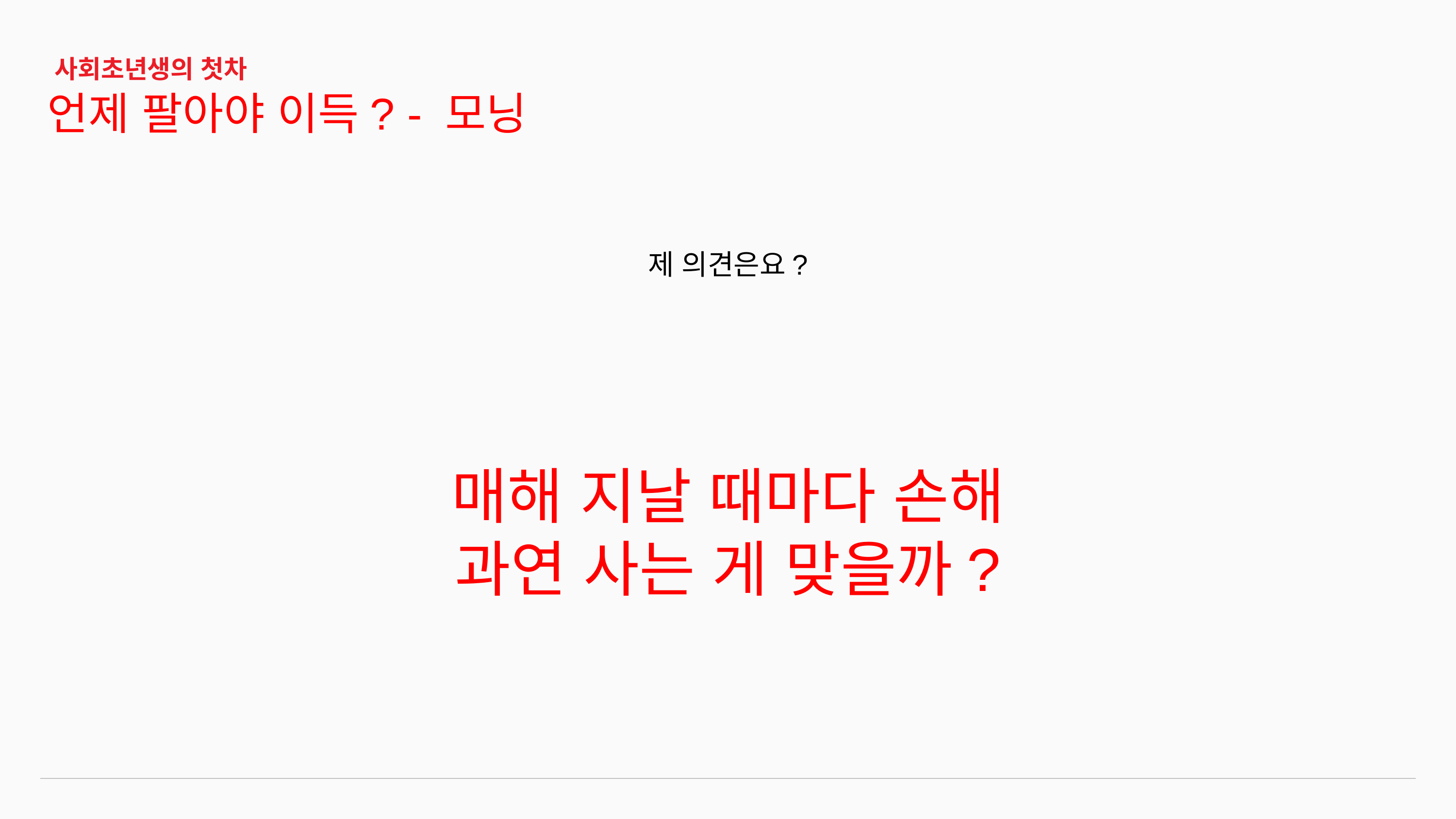

사회초년생의 첫차
언제 팔아야 이득? - 모닝
제 의견은요?
매해 지날 때마다 손해
과연 사는 게 맞을까?